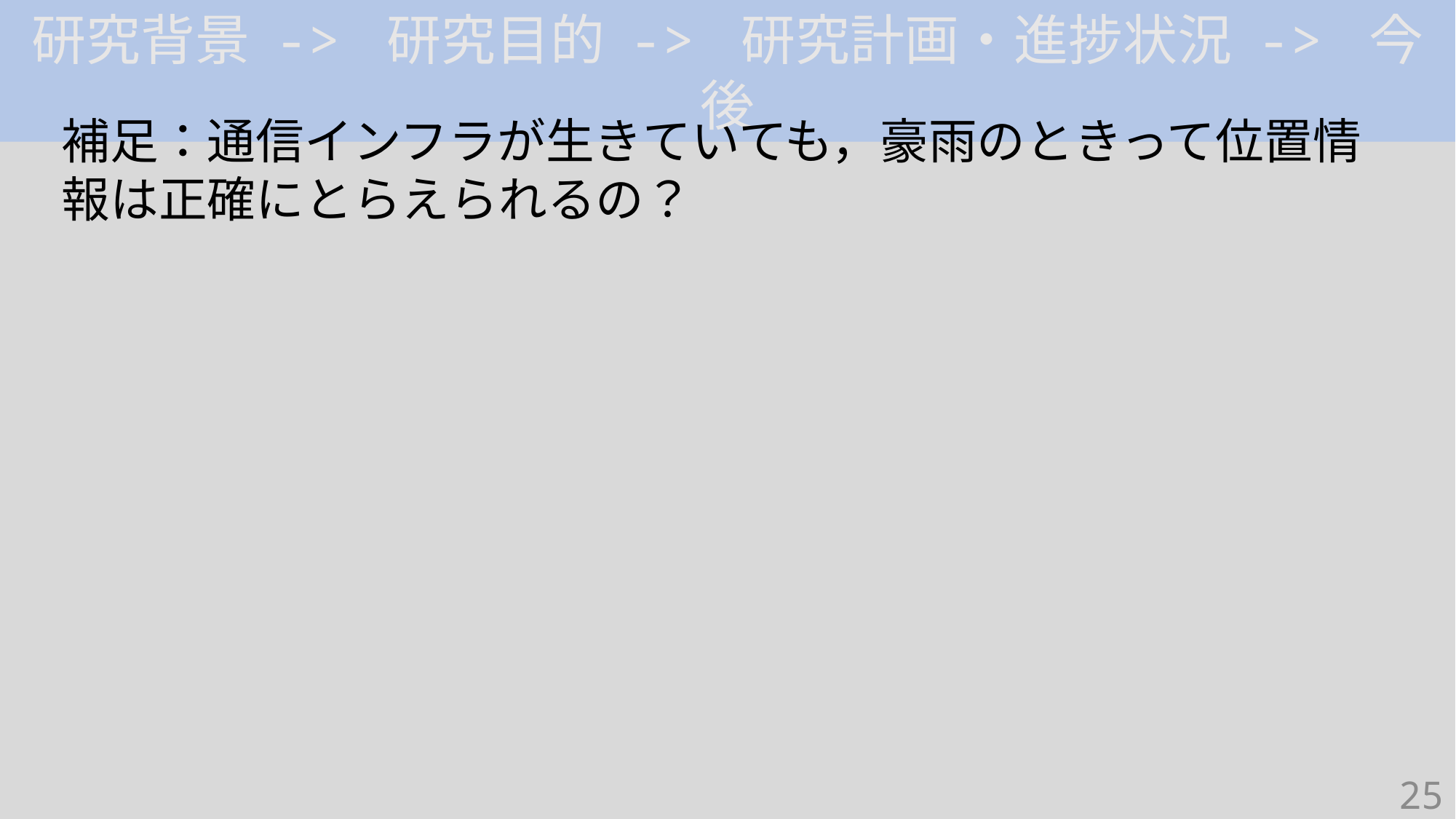

研究背景 -> 研究目的 -> 研究計画・進捗状況 -> 今後
補足：通信インフラが生きていても，豪雨のときって位置情報は正確にとらえられるの？
25